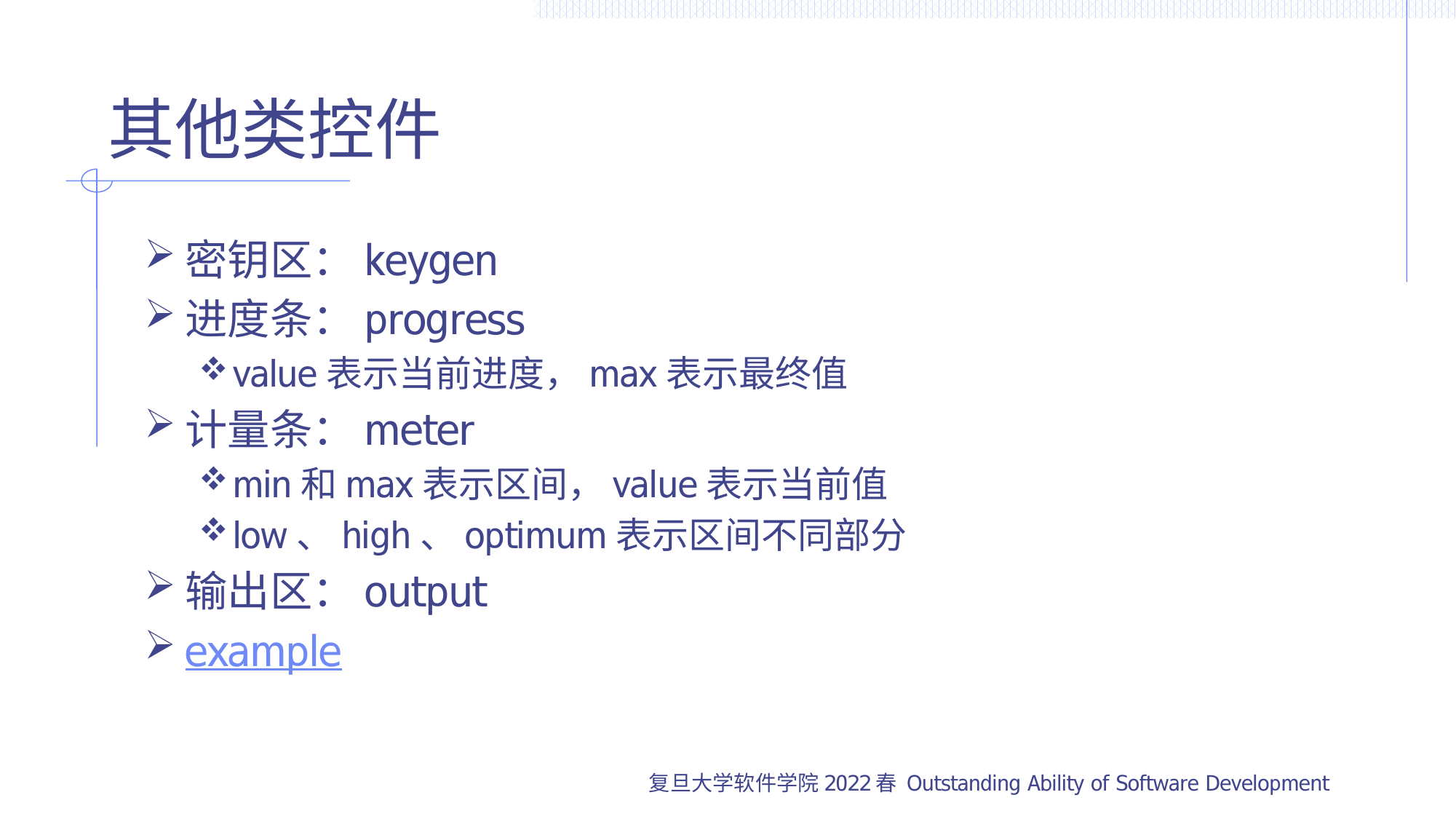

# 其他类控件
密钥区：keygen
进度条：progress
value表示当前进度，max表示最终值
计量条：meter
min和max表示区间，value表示当前值
low、high、optimum表示区间不同部分
输出区：output
example